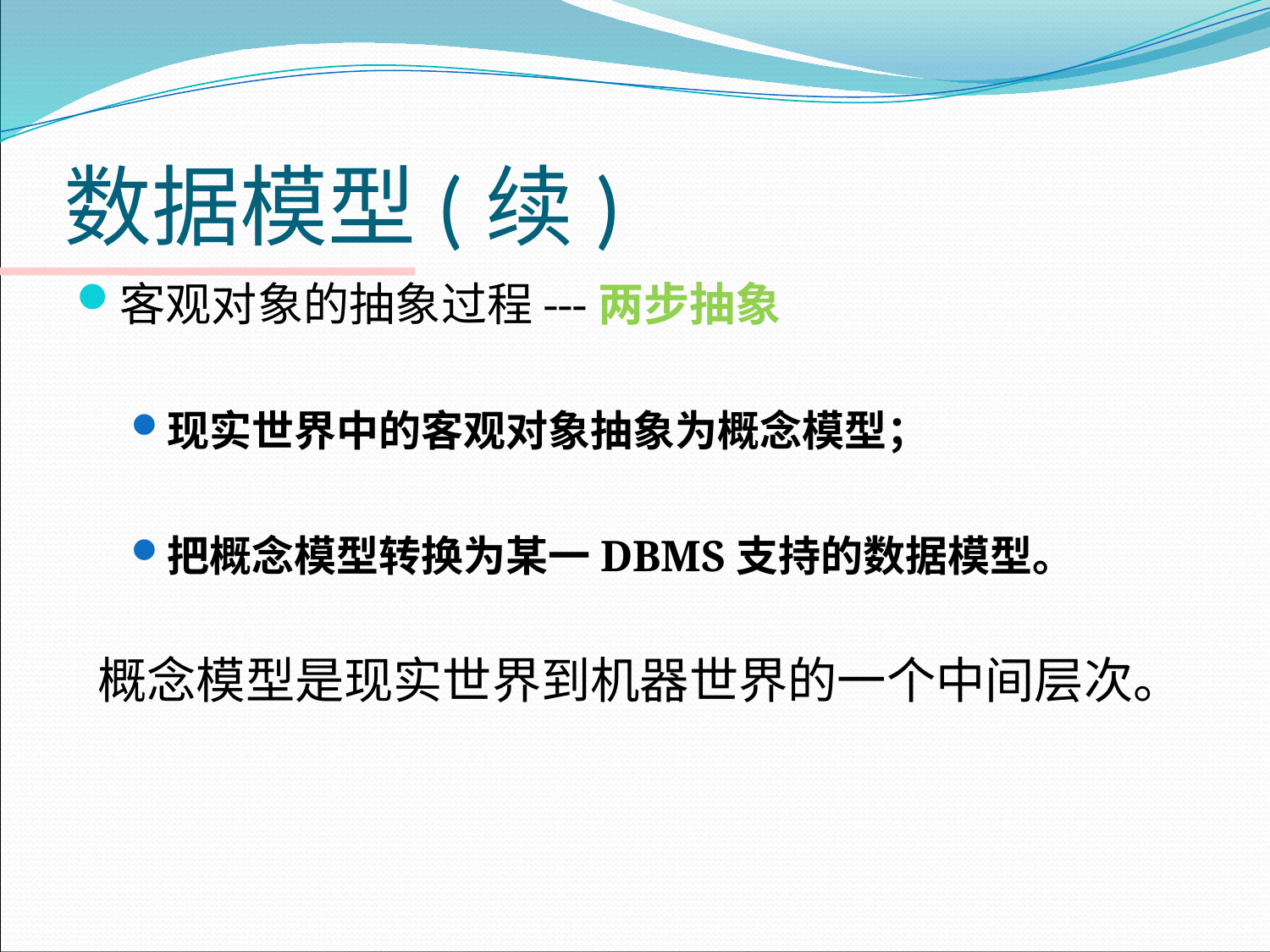

# 数据模型(续)
客观对象的抽象过程---两步抽象
现实世界中的客观对象抽象为概念模型；
把概念模型转换为某一DBMS支持的数据模型。

 概念模型是现实世界到机器世界的一个中间层次。
41